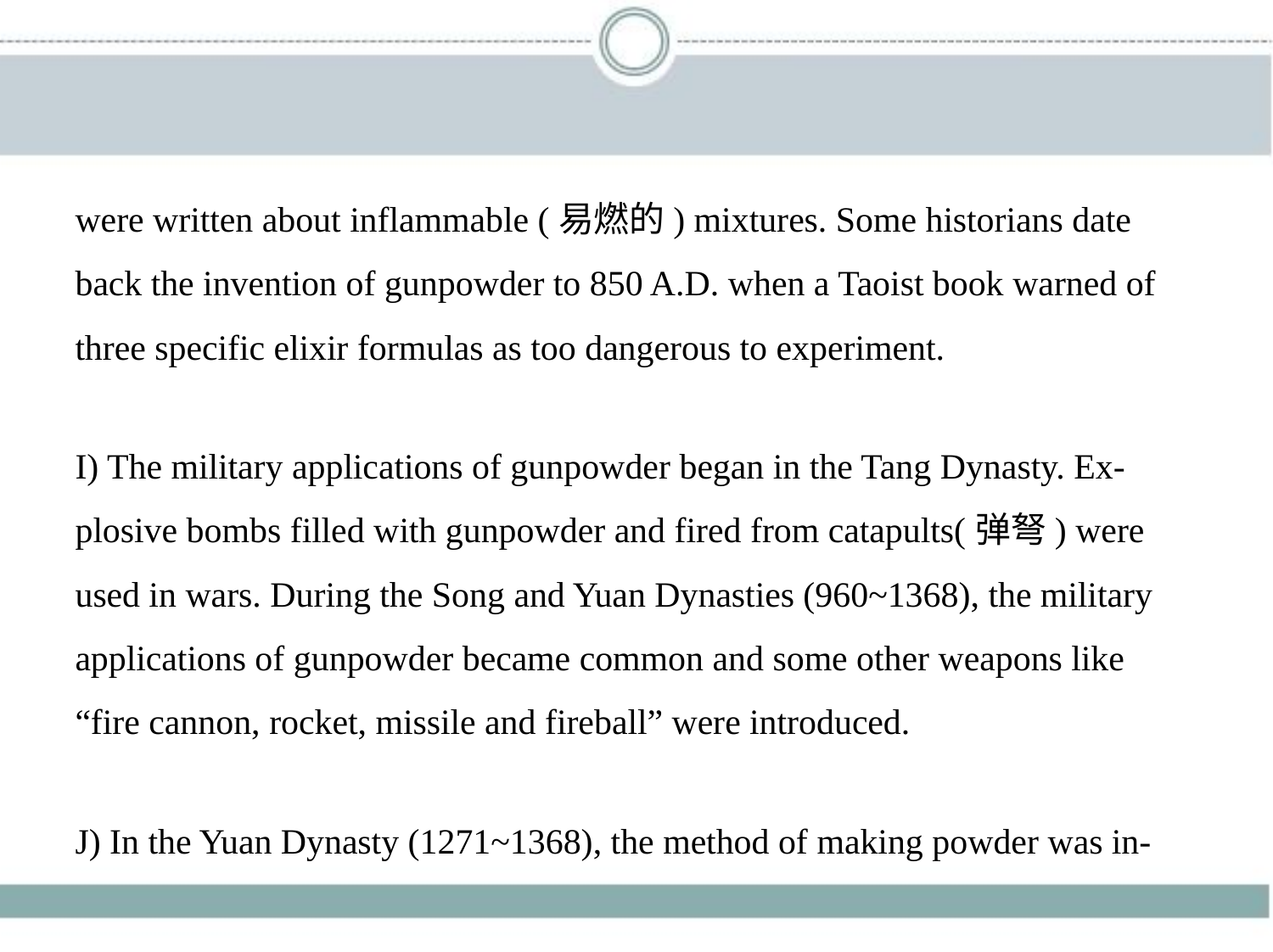

were written about inflammable (易燃的) mixtures. Some historians date
back the invention of gunpowder to 850 A.D. when a Taoist book warned of
three specific elixir formulas as too dangerous to experiment.
I) The military applications of gunpowder began in the Tang Dynasty. Ex-
plosive bombs filled with gunpowder and fired from catapults(弹弩) were
used in wars. During the Song and Yuan Dynasties (960~1368), the military
applications of gunpowder became common and some other weapons like
“fire cannon, rocket, missile and fireball” were introduced.
J) In the Yuan Dynasty (1271~1368), the method of making powder was in-